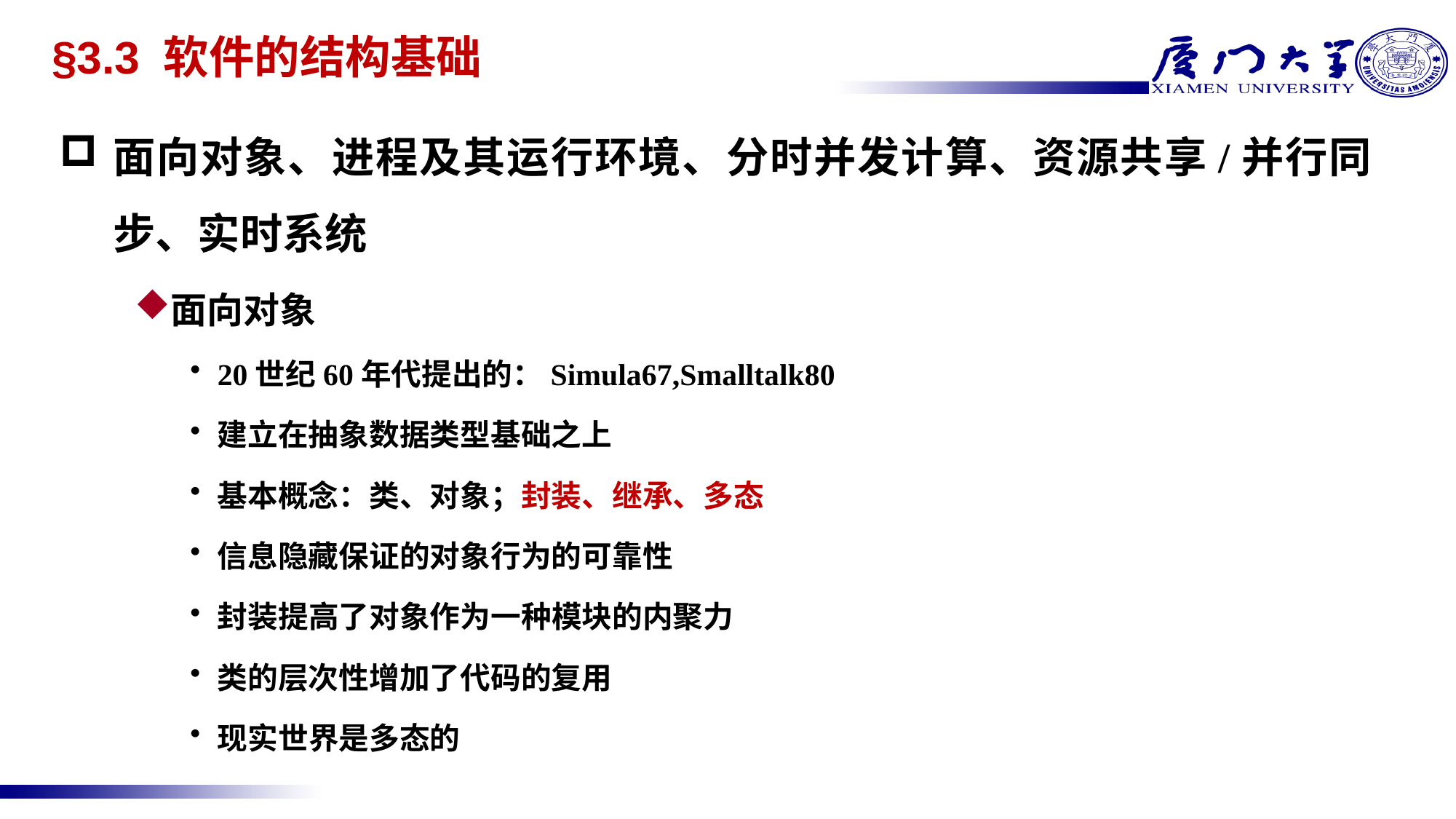

§3.3 软件的结构基础
面向对象、进程及其运行环境、分时并发计算、资源共享/并行同步、实时系统
面向对象
20世纪60年代提出的：Simula67,Smalltalk80
建立在抽象数据类型基础之上
基本概念：类、对象；封装、继承、多态
信息隐藏保证的对象行为的可靠性
封装提高了对象作为一种模块的内聚力
类的层次性增加了代码的复用
现实世界是多态的